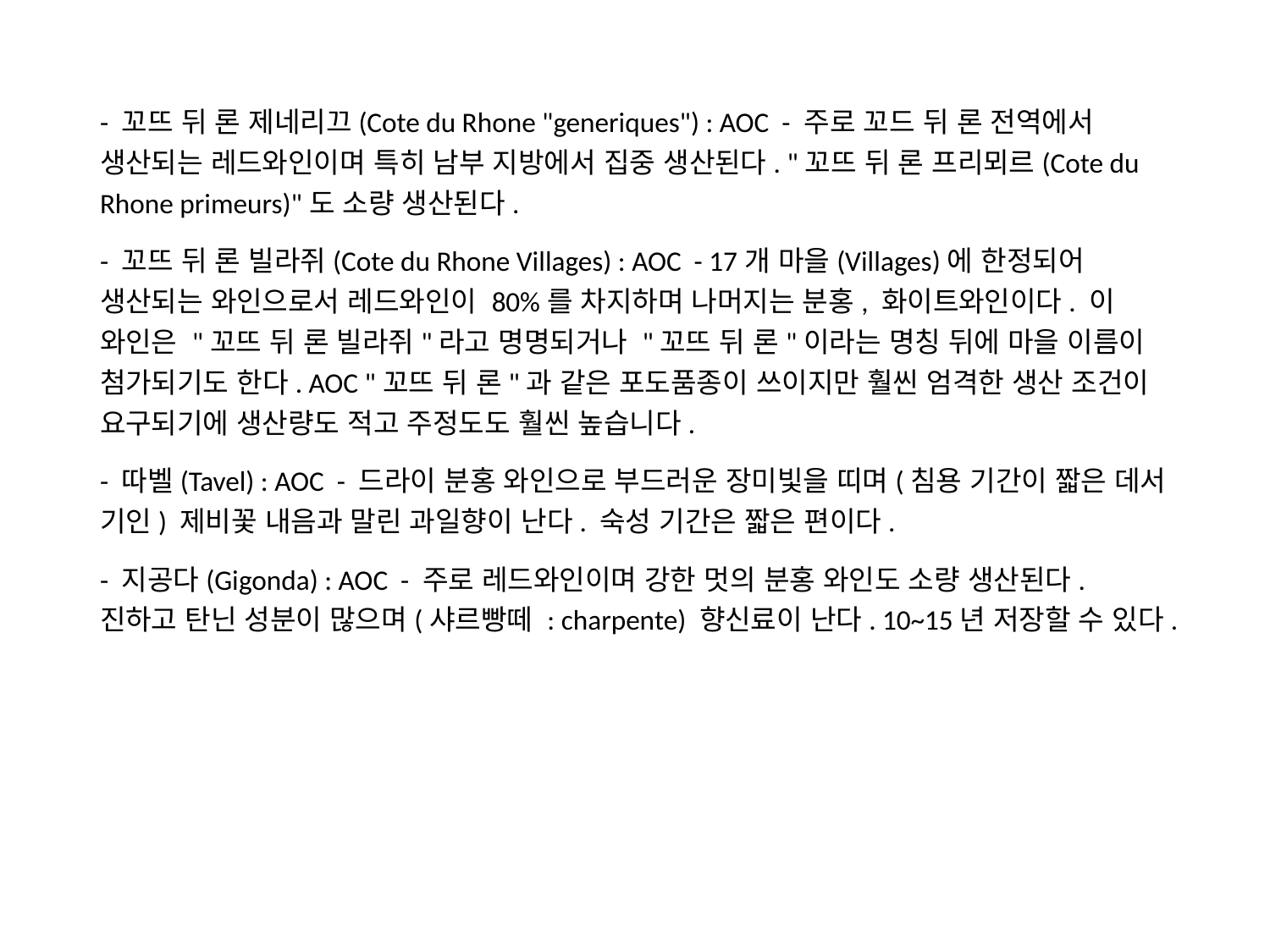

- 꼬뜨 뒤 론 제네리끄(Cote du Rhone "generiques") : AOC  - 주로 꼬드 뒤 론 전역에서 생산되는 레드와인이며 특히 남부 지방에서 집중 생산된다. "꼬뜨 뒤 론 프리뫼르(Cote du Rhone primeurs)"도 소량 생산된다.
- 꼬뜨 뒤 론 빌라쥐(Cote du Rhone Villages) : AOC  - 17개 마을(Villages)에 한정되어 생산되는 와인으로서 레드와인이 80%를 차지하며 나머지는 분홍, 화이트와인이다. 이 와인은 "꼬뜨 뒤 론 빌라쥐"라고 명명되거나 "꼬뜨 뒤 론"이라는 명칭 뒤에 마을 이름이 첨가되기도 한다. AOC "꼬뜨 뒤 론"과 같은 포도품종이 쓰이지만 훨씬 엄격한 생산 조건이 요구되기에 생산량도 적고 주정도도 훨씬 높습니다.
- 따벨(Tavel) : AOC  - 드라이 분홍 와인으로 부드러운 장미빛을 띠며(침용 기간이 짧은 데서 기인) 제비꽃 내음과 말린 과일향이 난다. 숙성 기간은 짧은 편이다.
- 지공다(Gigonda) : AOC  - 주로 레드와인이며 강한 멋의 분홍 와인도 소량 생산된다. 진하고 탄닌 성분이 많으며(샤르빵떼 : charpente) 향신료이 난다. 10~15년 저장할 수 있다.